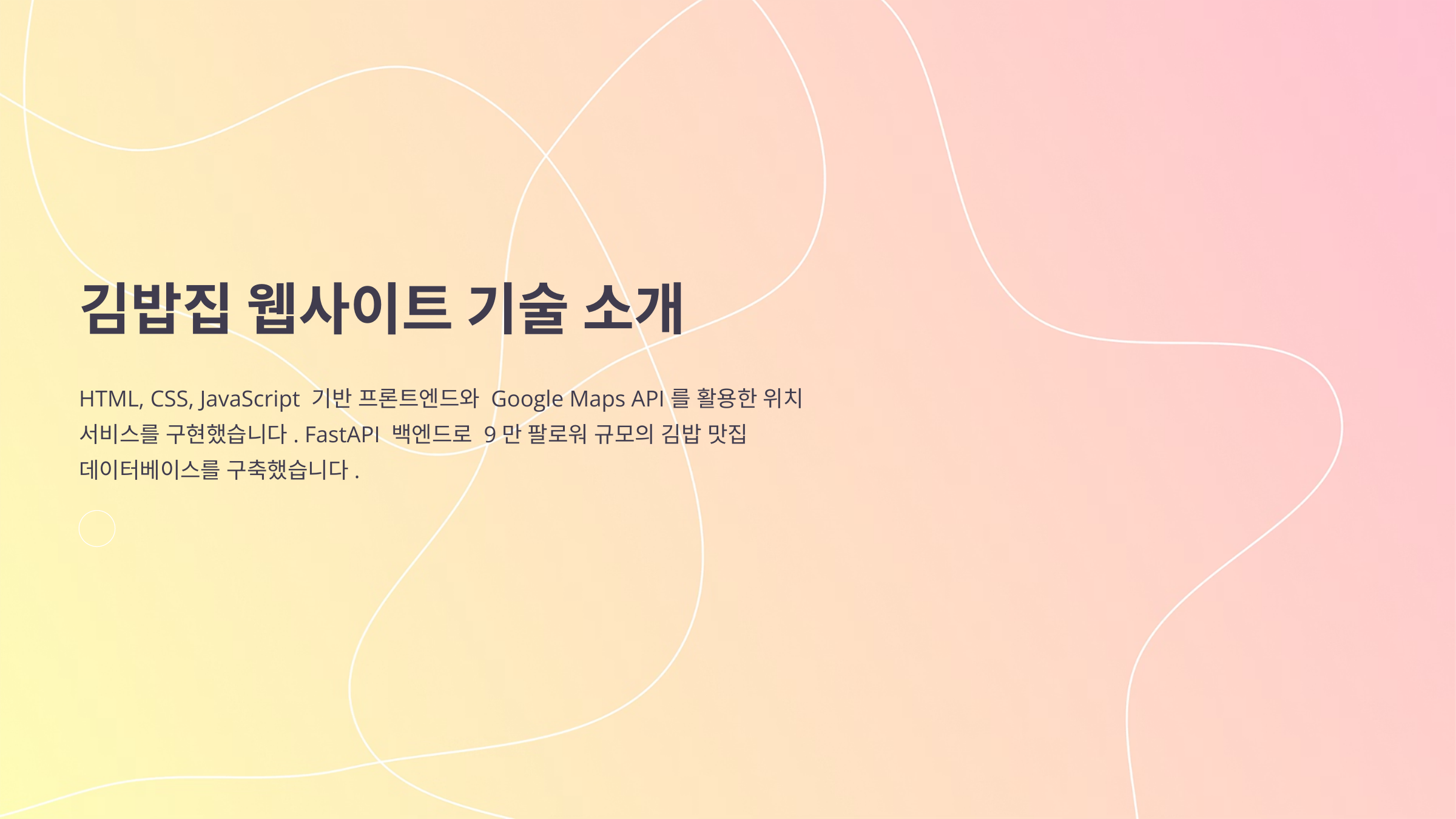

김밥집 웹사이트 기술 소개
HTML, CSS, JavaScript 기반 프론트엔드와 Google Maps API를 활용한 위치 서비스를 구현했습니다. FastAPI 백엔드로 9만 팔로워 규모의 김밥 맛집 데이터베이스를 구축했습니다.